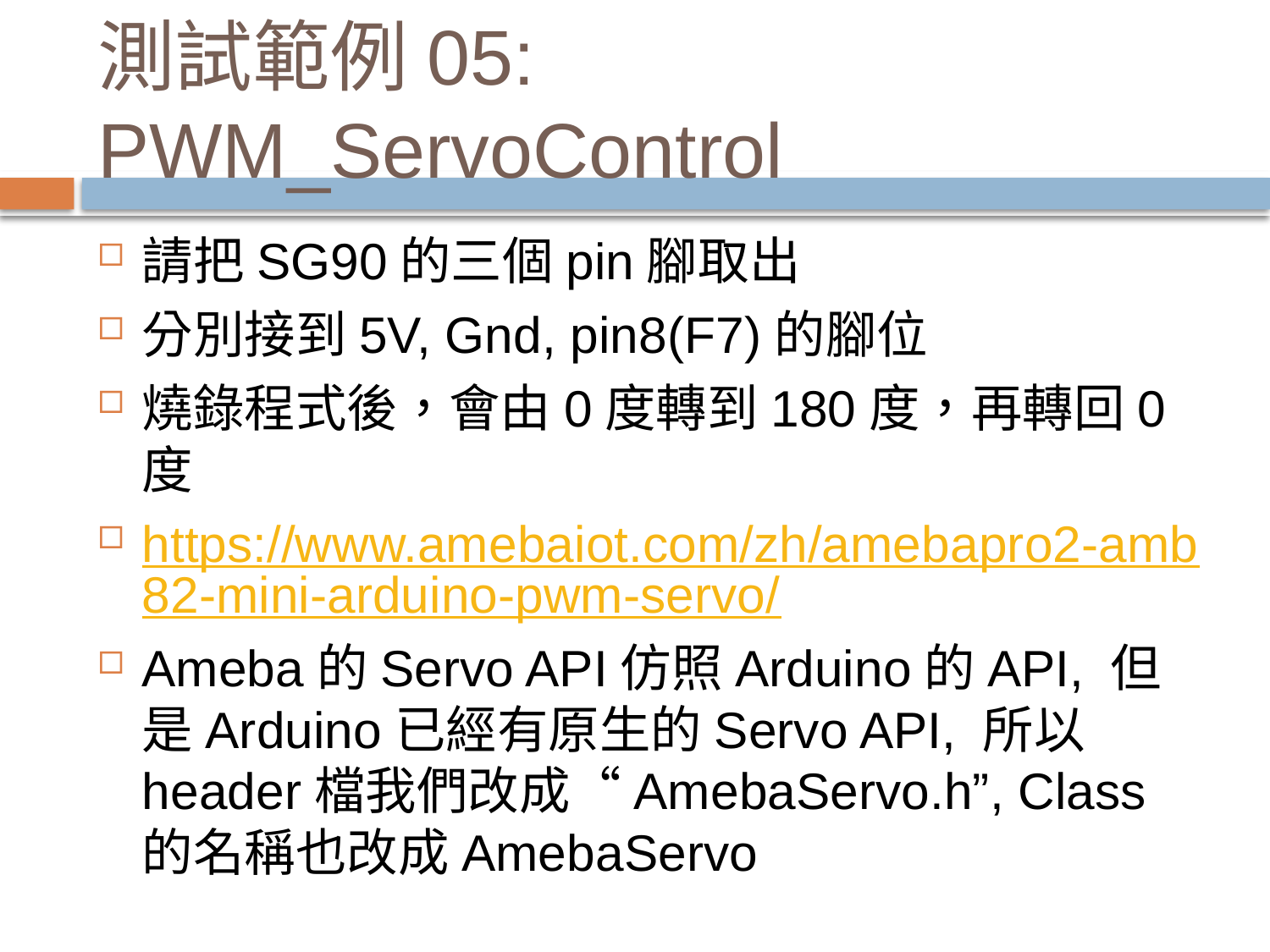

# 測試範例05: PWM_ServoControl
請把SG90的三個pin腳取出
分別接到5V, Gnd, pin8(F7)的腳位
燒錄程式後，會由0度轉到180度，再轉回0度
https://www.amebaiot.com/zh/amebapro2-amb82-mini-arduino-pwm-servo/
Ameba的Servo API仿照Arduino的API, 但是Arduino已經有原生的Servo API, 所以header檔我們改成“AmebaServo.h”, Class的名稱也改成AmebaServo